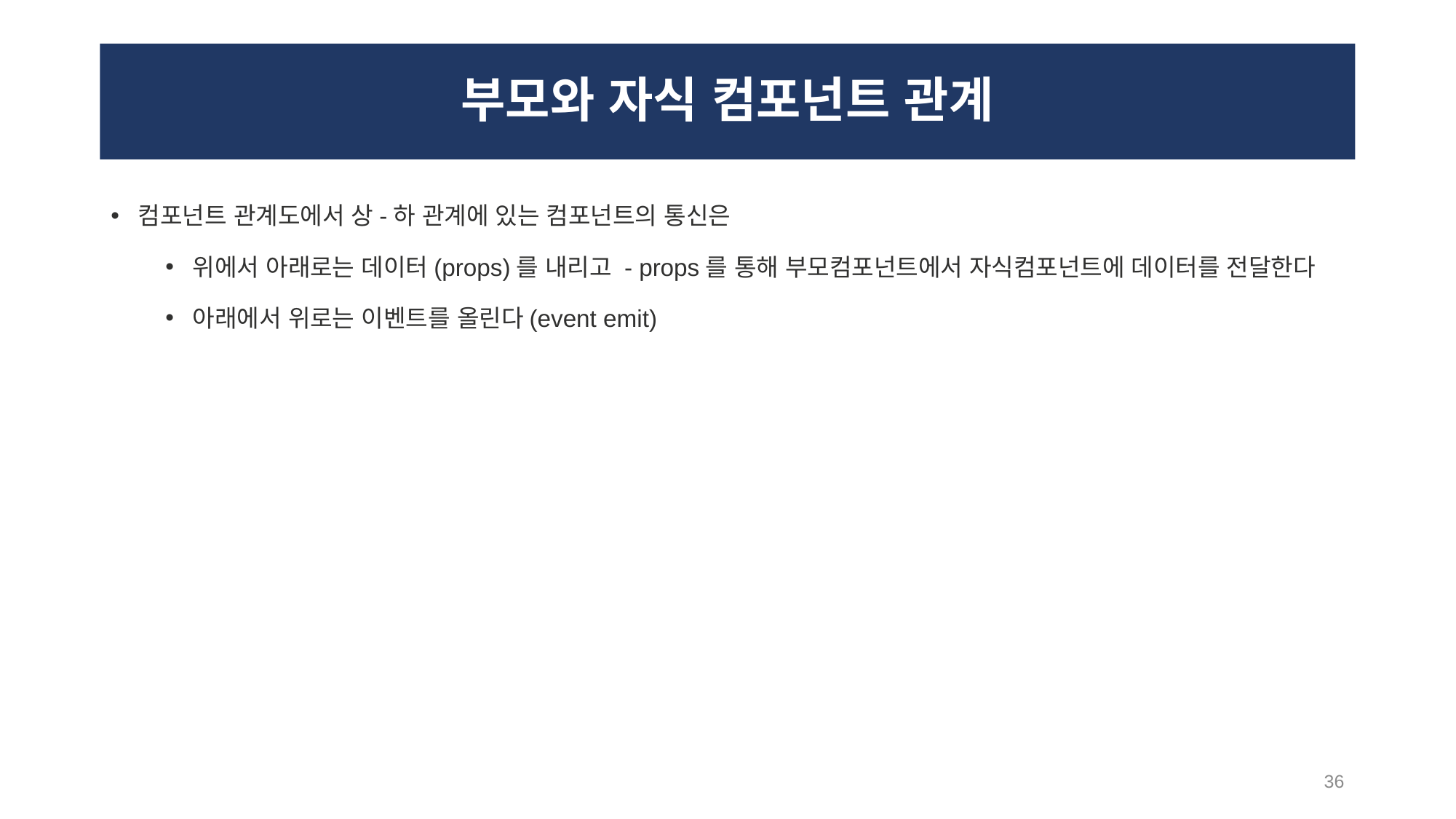

# 부모와 자식 컴포넌트 관계
컴포넌트 관계도에서 상-하 관계에 있는 컴포넌트의 통신은
위에서 아래로는 데이터(props)를 내리고 - props를 통해 부모컴포넌트에서 자식컴포넌트에 데이터를 전달한다
아래에서 위로는 이벤트를 올린다(event emit)

36